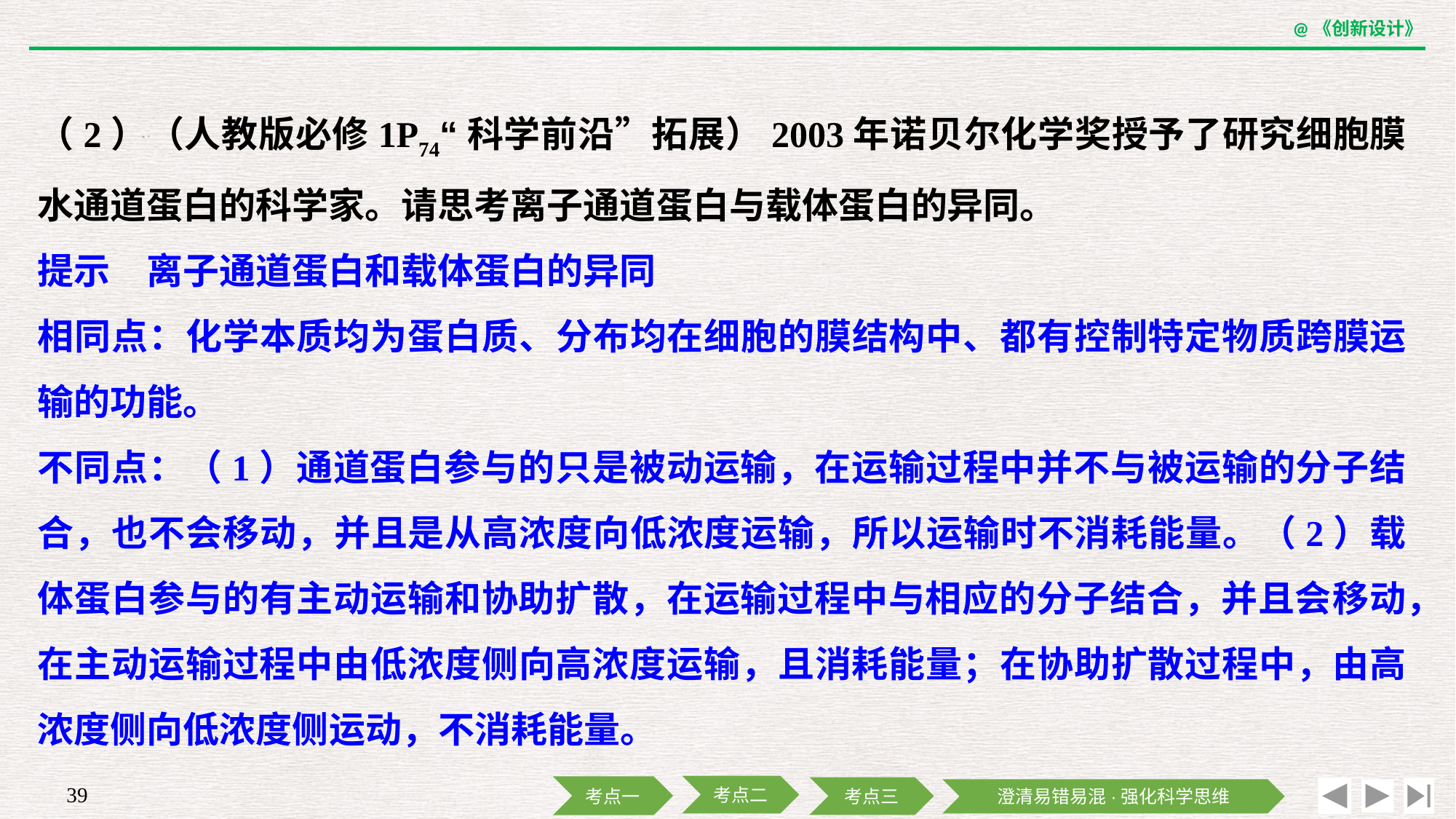

（2）（人教版必修1P74“科学前沿”拓展）2003年诺贝尔化学奖授予了研究细胞膜水通道蛋白的科学家。请思考离子通道蛋白与载体蛋白的异同。
提示　离子通道蛋白和载体蛋白的异同
相同点：化学本质均为蛋白质、分布均在细胞的膜结构中、都有控制特定物质跨膜运输的功能。
不同点：（1）通道蛋白参与的只是被动运输，在运输过程中并不与被运输的分子结合，也不会移动，并且是从高浓度向低浓度运输，所以运输时不消耗能量。（2）载体蛋白参与的有主动运输和协助扩散，在运输过程中与相应的分子结合，并且会移动，在主动运输过程中由低浓度侧向高浓度运输，且消耗能量；在协助扩散过程中，由高浓度侧向低浓度侧运动，不消耗能量。